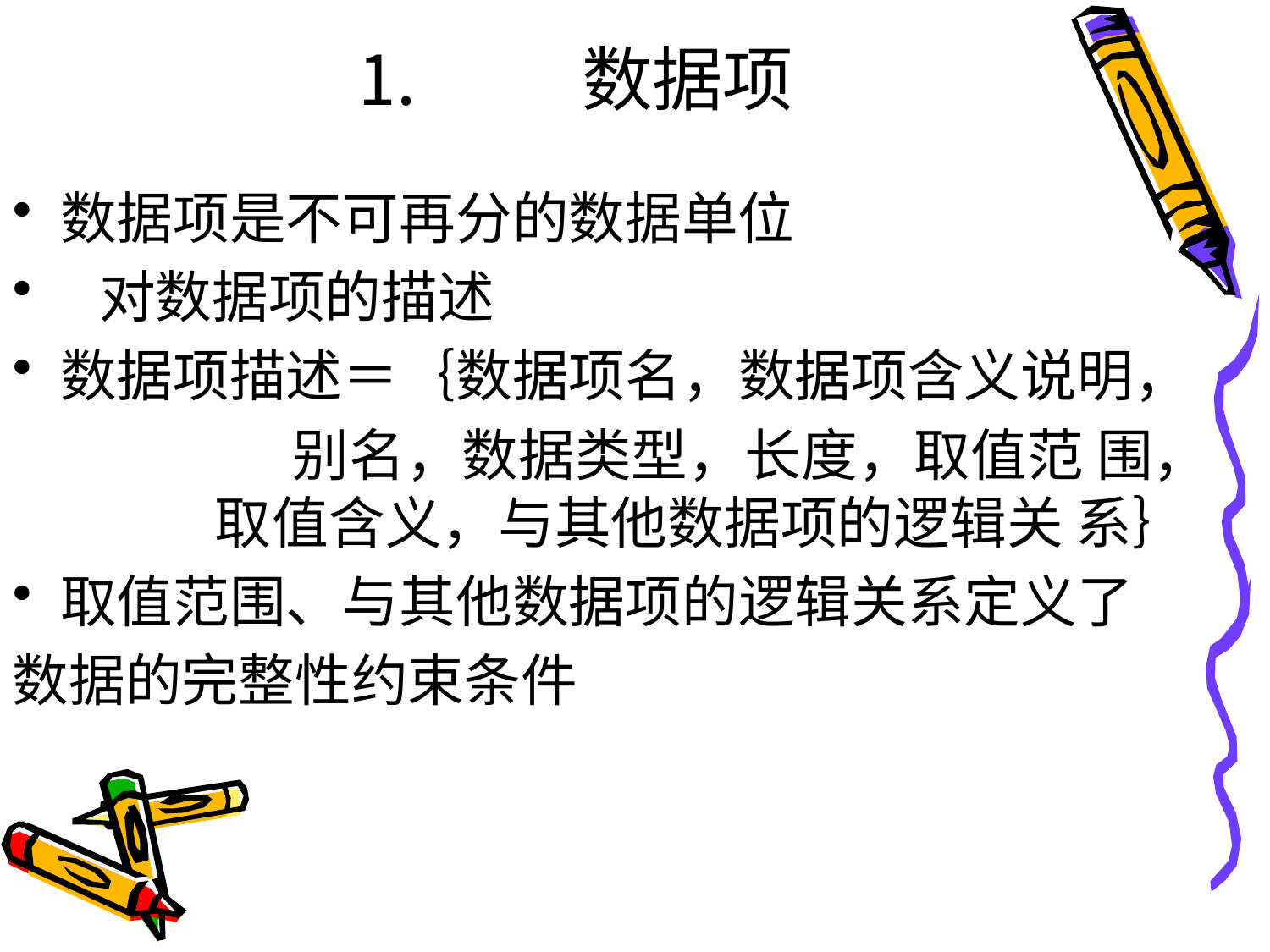

# ⒈         数据项
数据项是不可再分的数据单位
  对数据项的描述
数据项描述＝｛数据项名，数据项含义说明，
                     别名，数据类型，长度，取值范 围，                    取值含义，与其他数据项的逻辑关 系｝
取值范围、与其他数据项的逻辑关系定义了
数据的完整性约束条件